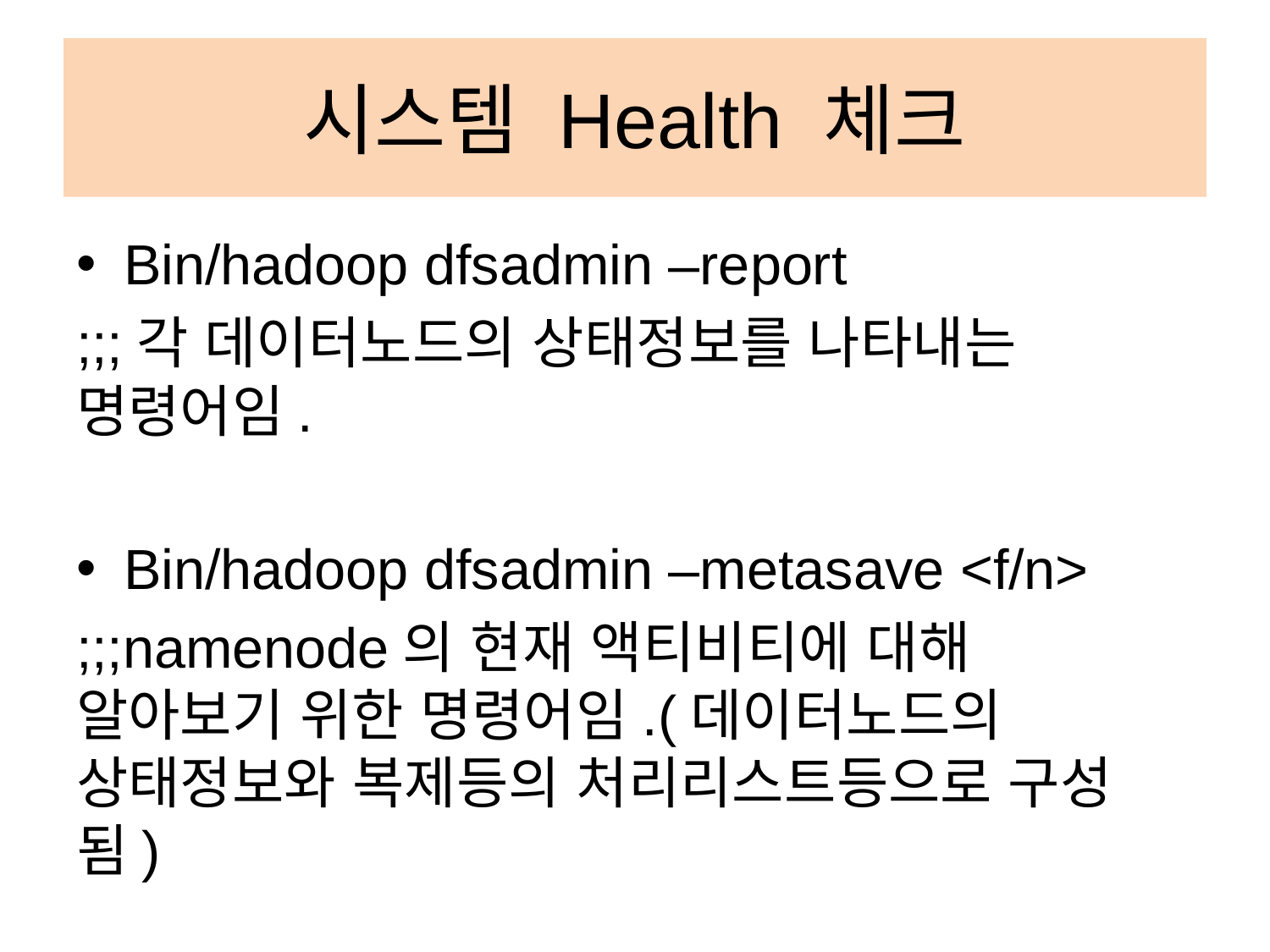

# 시스템 Health 체크
Bin/hadoop dfsadmin –report
;;;각 데이터노드의 상태정보를 나타내는 명령어임.

Bin/hadoop dfsadmin –metasave <f/n>
;;;namenode의 현재 액티비티에 대해 알아보기 위한 명령어임.(데이터노드의 상태정보와 복제등의 처리리스트등으로 구성됨)